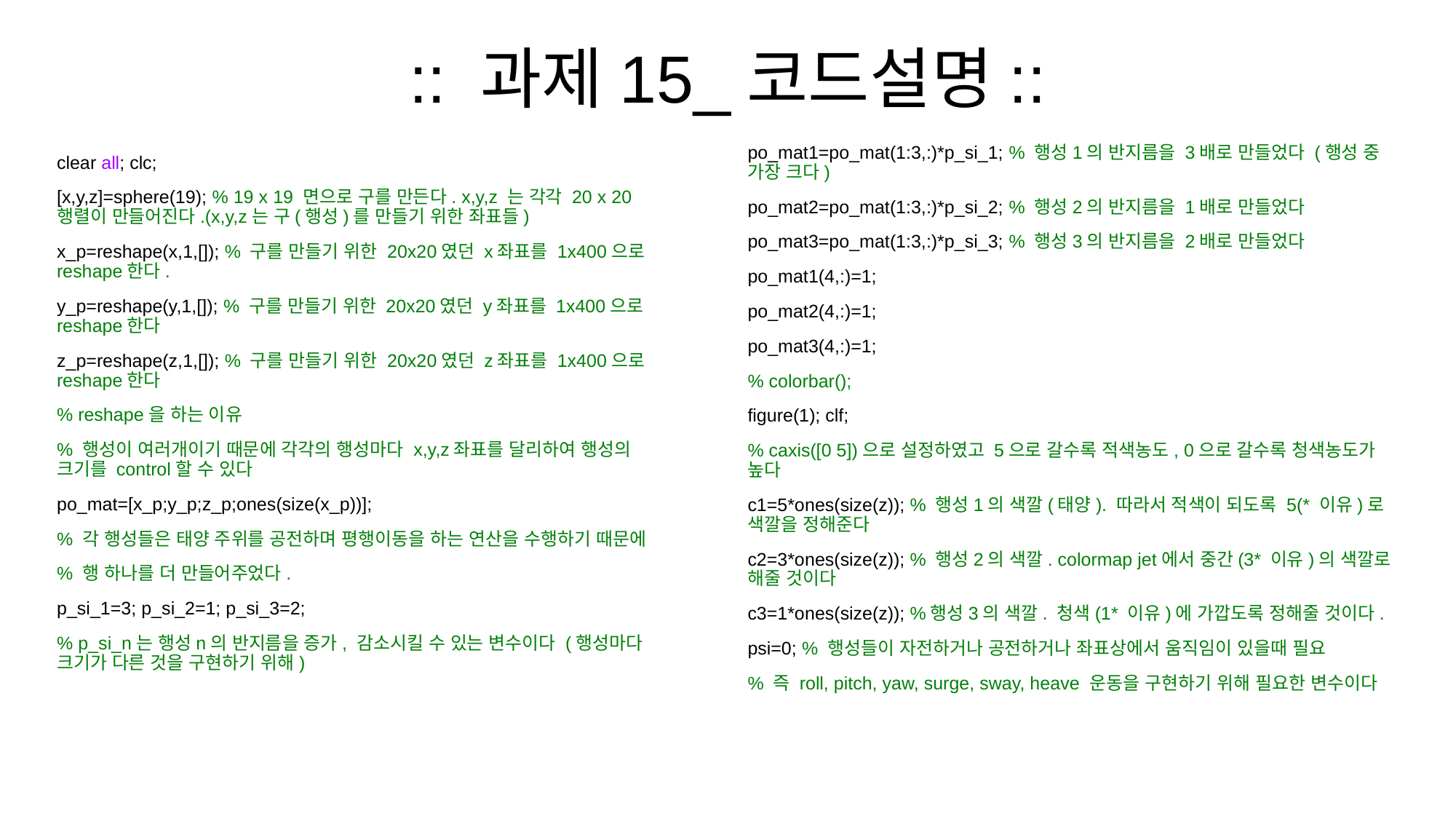

# :: 과제15_코드설명::
po_mat1=po_mat(1:3,:)*p_si_1; % 행성1의 반지름을 3배로 만들었다 (행성 중 가장 크다)
po_mat2=po_mat(1:3,:)*p_si_2; % 행성2의 반지름을 1배로 만들었다
po_mat3=po_mat(1:3,:)*p_si_3; % 행성3의 반지름을 2배로 만들었다
po_mat1(4,:)=1;
po_mat2(4,:)=1;
po_mat3(4,:)=1;
% colorbar();
figure(1); clf;
% caxis([0 5])으로 설정하였고 5으로 갈수록 적색농도, 0으로 갈수록 청색농도가 높다
c1=5*ones(size(z)); % 행성1의 색깔(태양). 따라서 적색이 되도록 5(* 이유)로 색깔을 정해준다
c2=3*ones(size(z)); % 행성2의 색깔. colormap jet에서 중간(3* 이유)의 색깔로 해줄 것이다
c3=1*ones(size(z)); %행성3의 색깔. 청색(1* 이유)에 가깝도록 정해줄 것이다.
psi=0; % 행성들이 자전하거나 공전하거나 좌표상에서 움직임이 있을때 필요
% 즉 roll, pitch, yaw, surge, sway, heave 운동을 구현하기 위해 필요한 변수이다
clear all; clc;
[x,y,z]=sphere(19); % 19 x 19 면으로 구를 만든다. x,y,z 는 각각 20 x 20 행렬이 만들어진다.(x,y,z는 구(행성)를 만들기 위한 좌표들)
x_p=reshape(x,1,[]); % 구를 만들기 위한 20x20였던 x좌표를 1x400으로 reshape한다.
y_p=reshape(y,1,[]); % 구를 만들기 위한 20x20였던 y좌표를 1x400으로 reshape한다
z_p=reshape(z,1,[]); % 구를 만들기 위한 20x20였던 z좌표를 1x400으로 reshape한다
% reshape을 하는 이유
% 행성이 여러개이기 때문에 각각의 행성마다 x,y,z좌표를 달리하여 행성의 크기를 control할 수 있다
po_mat=[x_p;y_p;z_p;ones(size(x_p))];
% 각 행성들은 태양 주위를 공전하며 평행이동을 하는 연산을 수행하기 때문에
% 행 하나를 더 만들어주었다.
p_si_1=3; p_si_2=1; p_si_3=2;
% p_si_n는 행성n의 반지름을 증가, 감소시킬 수 있는 변수이다 (행성마다 크기가 다른 것을 구현하기 위해)